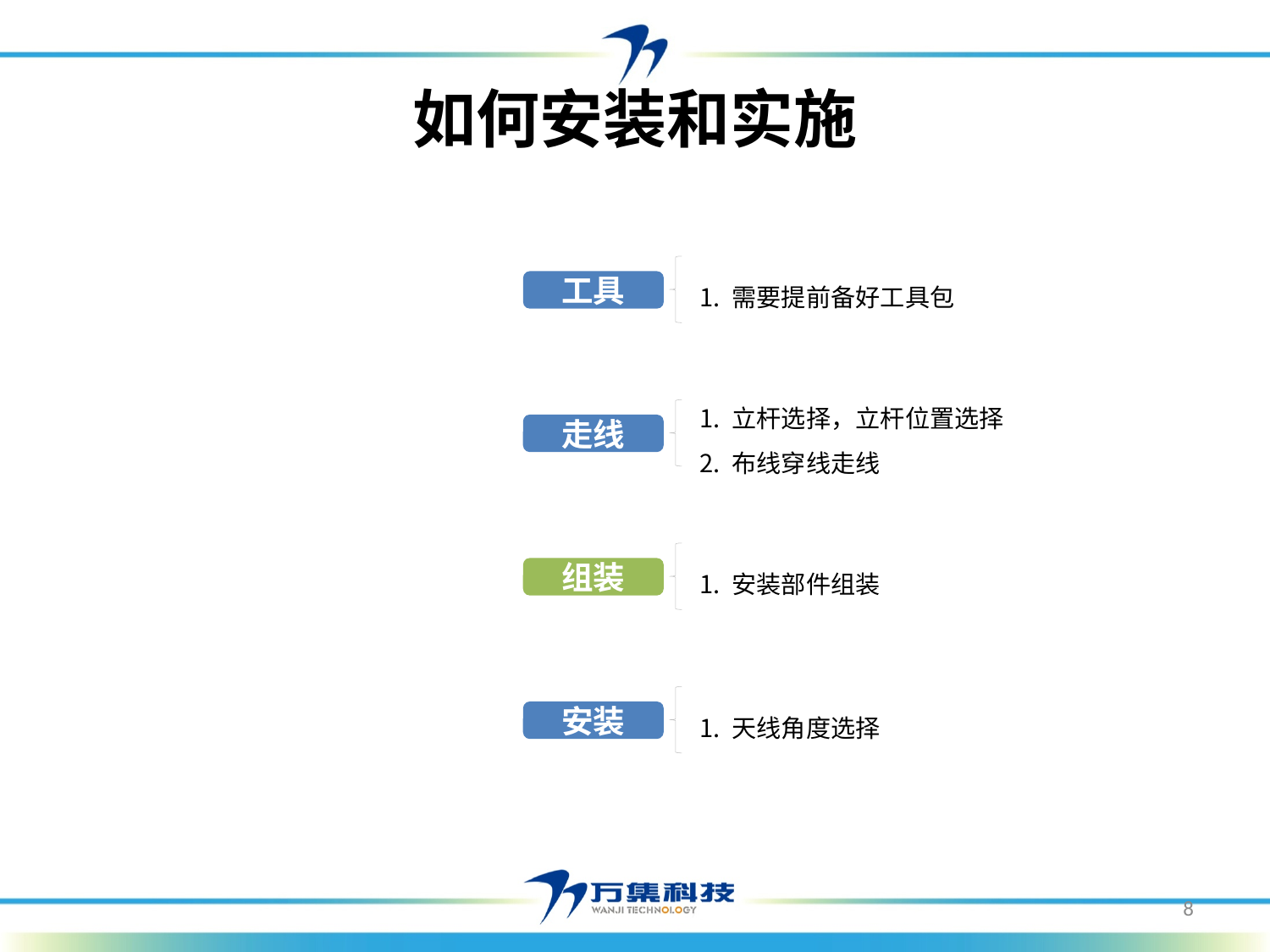

# 如何安装和实施
需要提前备好工具包

工具
立杆选择，立杆位置选择
布线穿线走线

走线
安装部件组装

组装
天线角度选择

安装
8